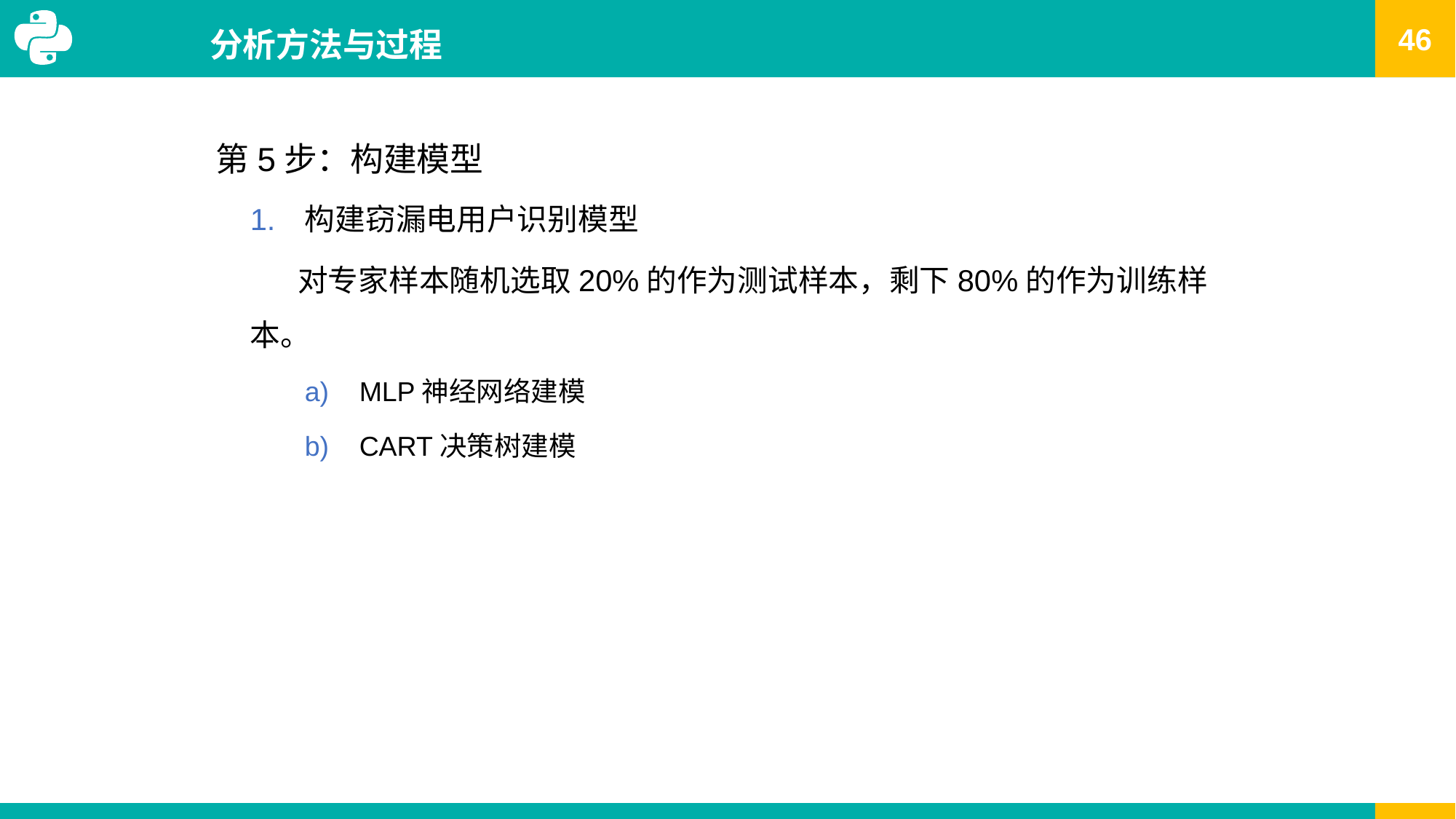

# 分析方法与过程

第5步：构建模型
构建窃漏电用户识别模型
      对专家样本随机选取20%的作为测试样本，剩下80%的作为训练样本。
MLP神经网络建模
CART决策树建模